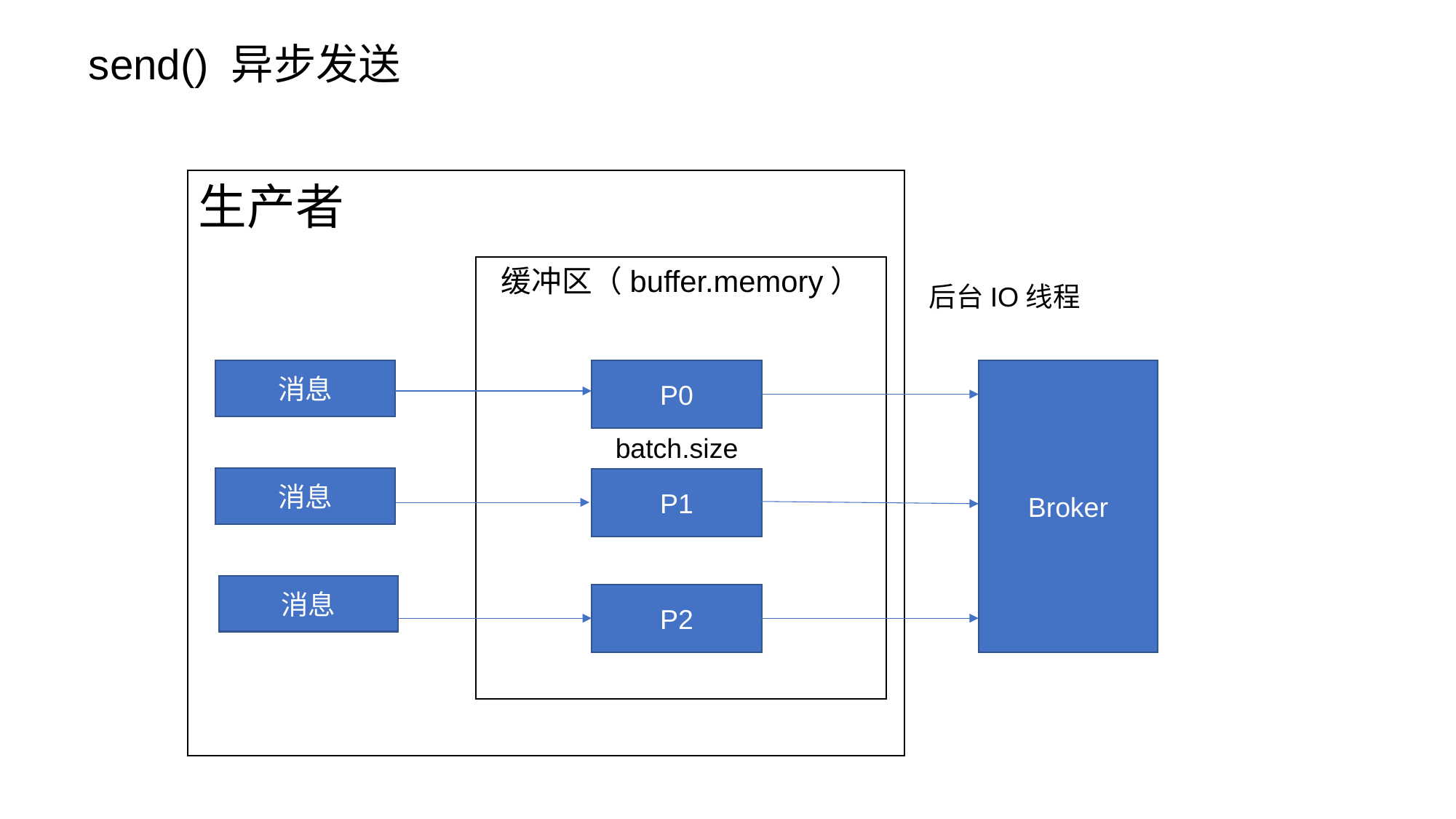

send() 异步发送
生产者
缓冲区（buffer.memory）
后台IO线程
消息
P0
Broker
batch.size
消息
P1
消息
P2